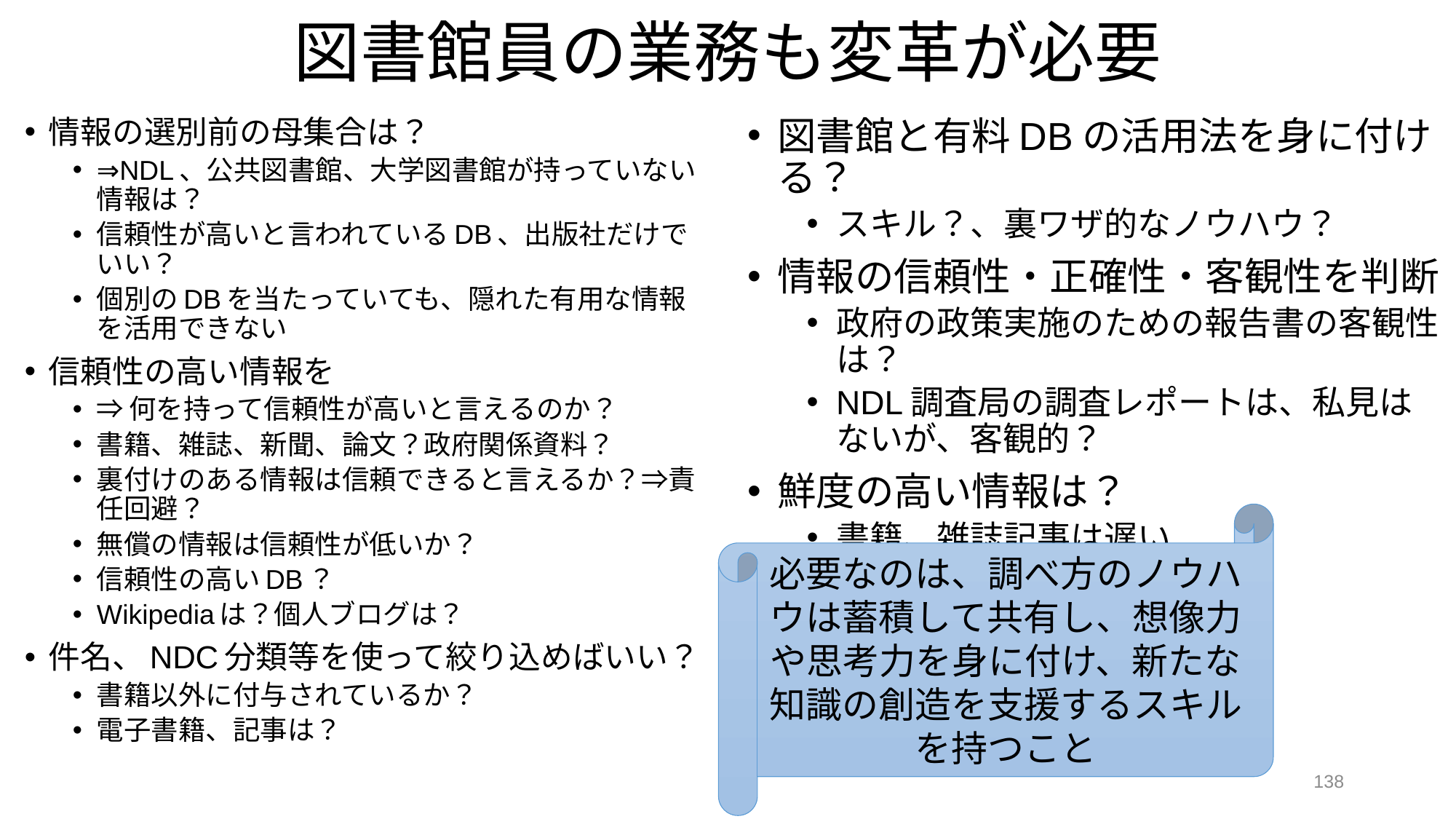

# 図書館員の業務も変革が必要
情報の選別前の母集合は？
⇒NDL、公共図書館、大学図書館が持っていない情報は？
信頼性が高いと言われているDB、出版社だけでいい？
個別のDBを当たっていても、隠れた有用な情報を活用できない
信頼性の高い情報を
⇒何を持って信頼性が高いと言えるのか？
書籍、雑誌、新聞、論文？政府関係資料？
裏付けのある情報は信頼できると言えるか？⇒責任回避？
無償の情報は信頼性が低いか？
信頼性の高いDB？
Wikipediaは？個人ブログは？
件名、NDC分類等を使って絞り込めばいい？
書籍以外に付与されているか？
電子書籍、記事は？

図書館と有料DBの活用法を身に付ける？
スキル？、裏ワザ的なノウハウ？
情報の信頼性・正確性・客観性を判断
政府の政策実施のための報告書の客観性は？
NDL調査局の調査レポートは、私見はないが、客観的？
鮮度の高い情報は？
書籍、雑誌記事は遅い

必要なのは、調べ方のノウハウは蓄積して共有し、想像力や思考力を身に付け、新たな知識の創造を支援するスキルを持つこと

138